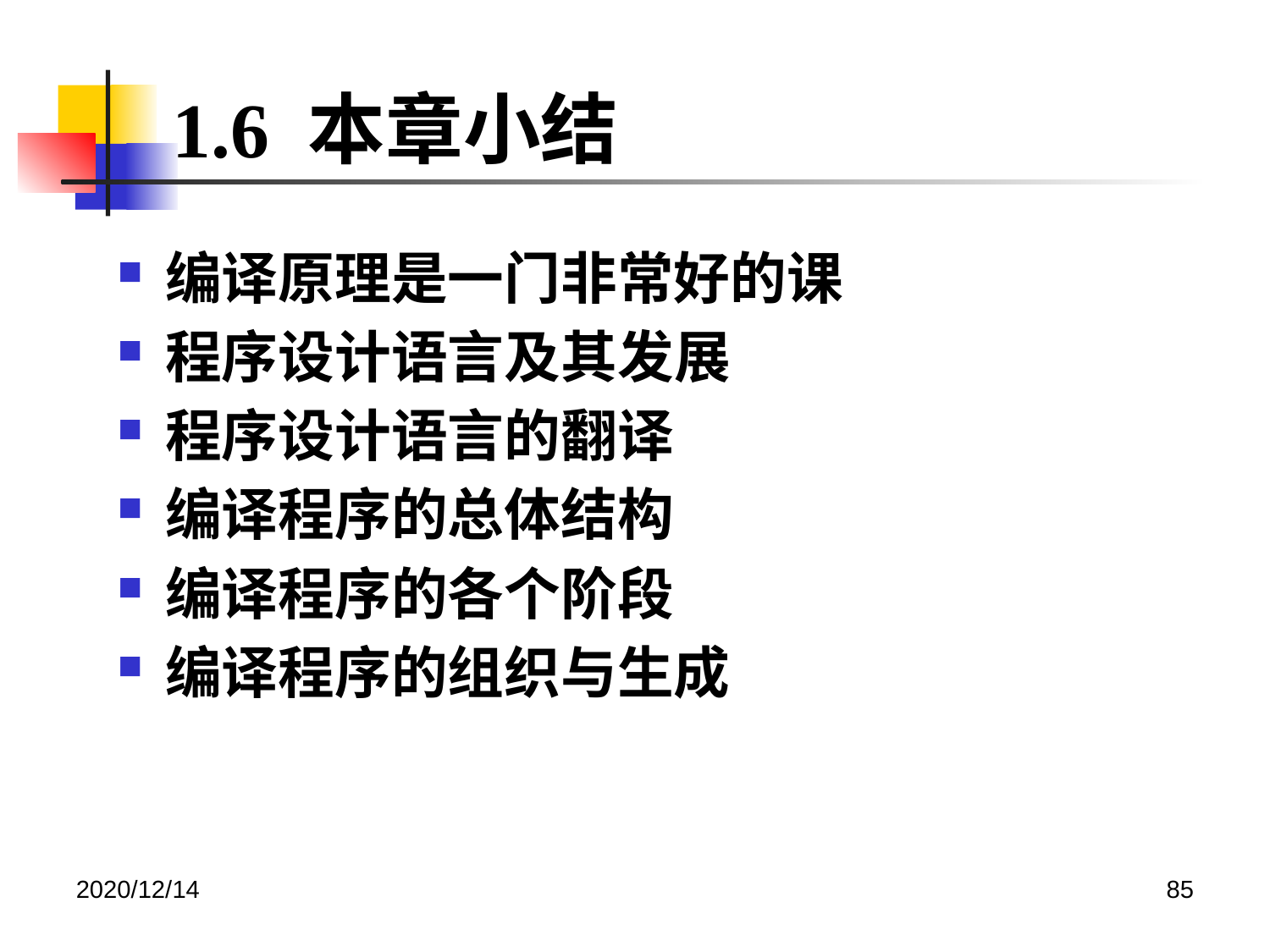

1.6 本章小结
编译原理是一门非常好的课
程序设计语言及其发展
程序设计语言的翻译
编译程序的总体结构
编译程序的各个阶段
编译程序的组织与生成

2020/12/14
85